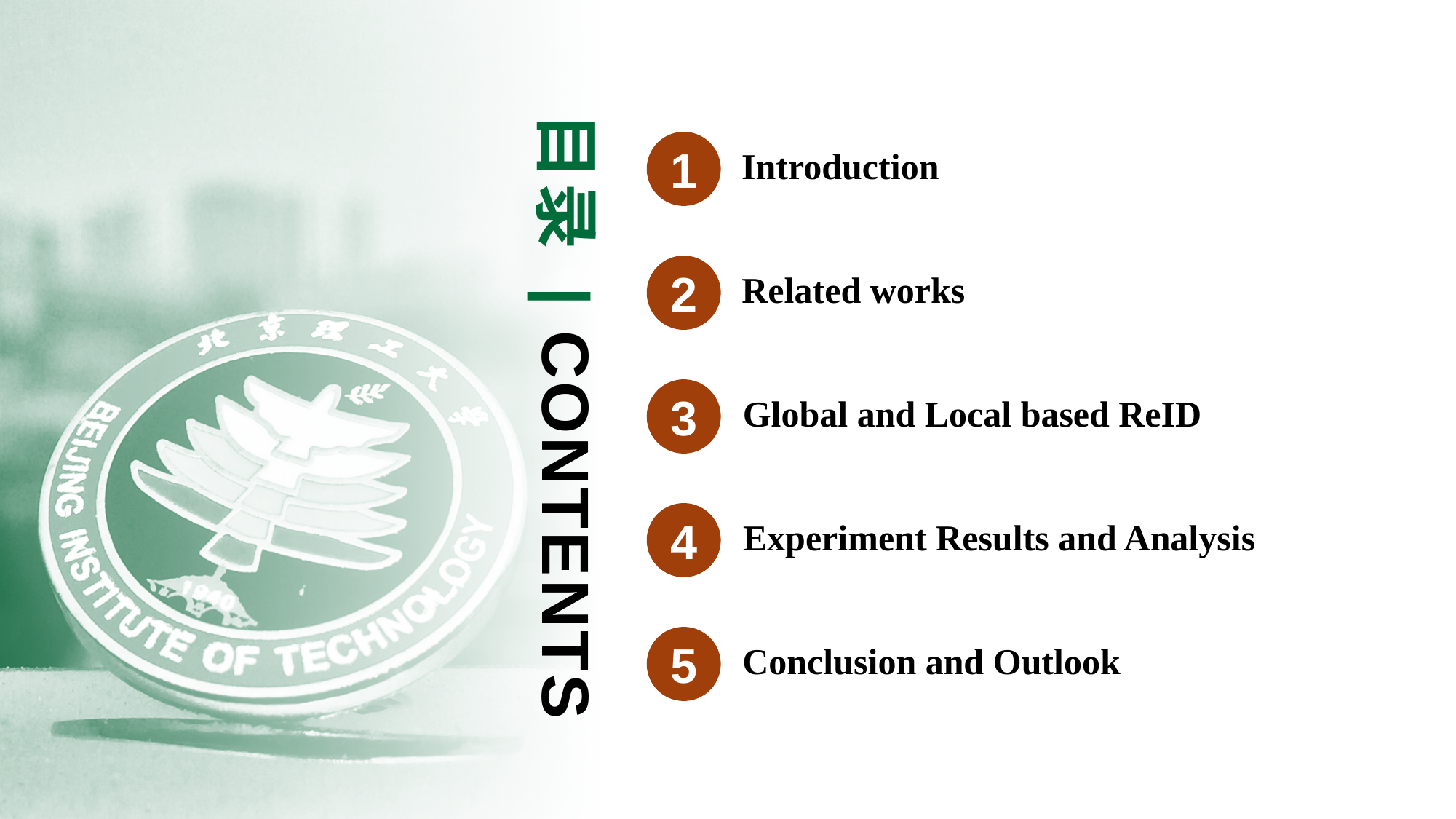

目录 | CONTENTS
1
Introduction
2
Related works
3
Global and Local based ReID
4
Experiment Results and Analysis
5
Conclusion and Outlook